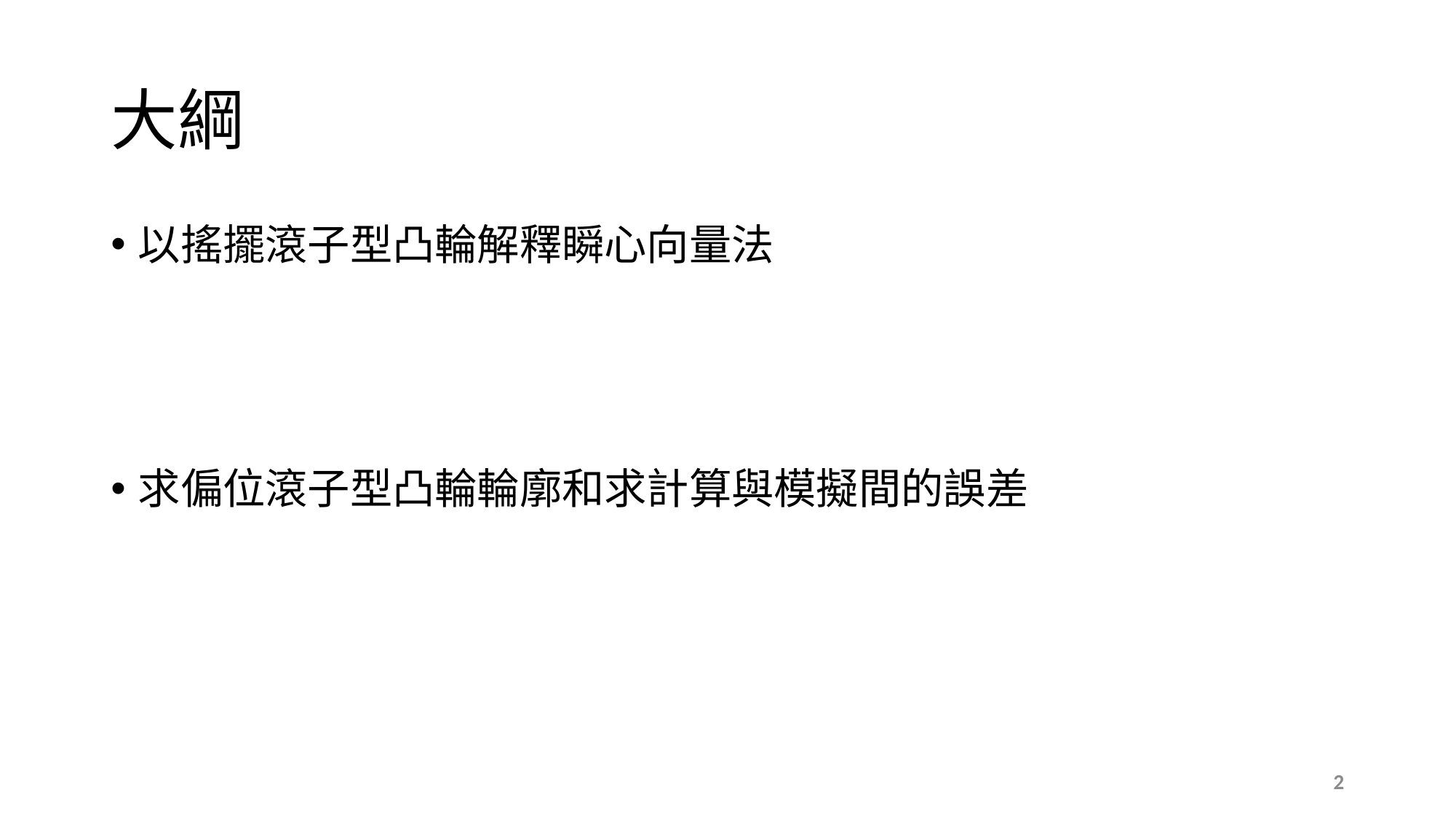

# 大綱
以搖擺滾子型凸輪解釋瞬心向量法

求偏位滾子型凸輪輪廓和求計算與模擬間的誤差

2